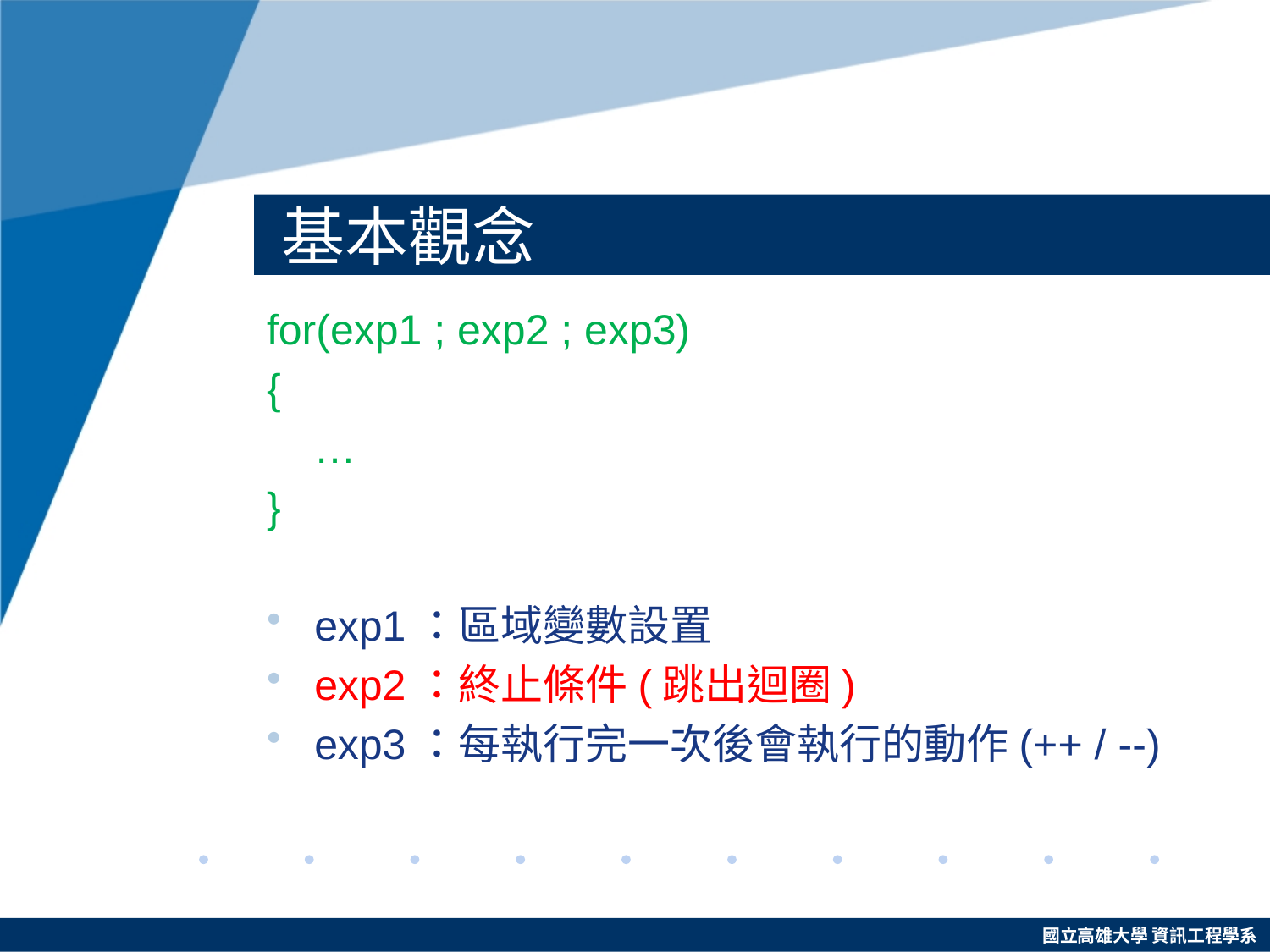

# 基本觀念
for(exp1 ; exp2 ; exp3)
{
    …
}

exp1：區域變數設置
exp2：終止條件(跳出迴圈)
exp3：每執行完一次後會執行的動作(++ / --)